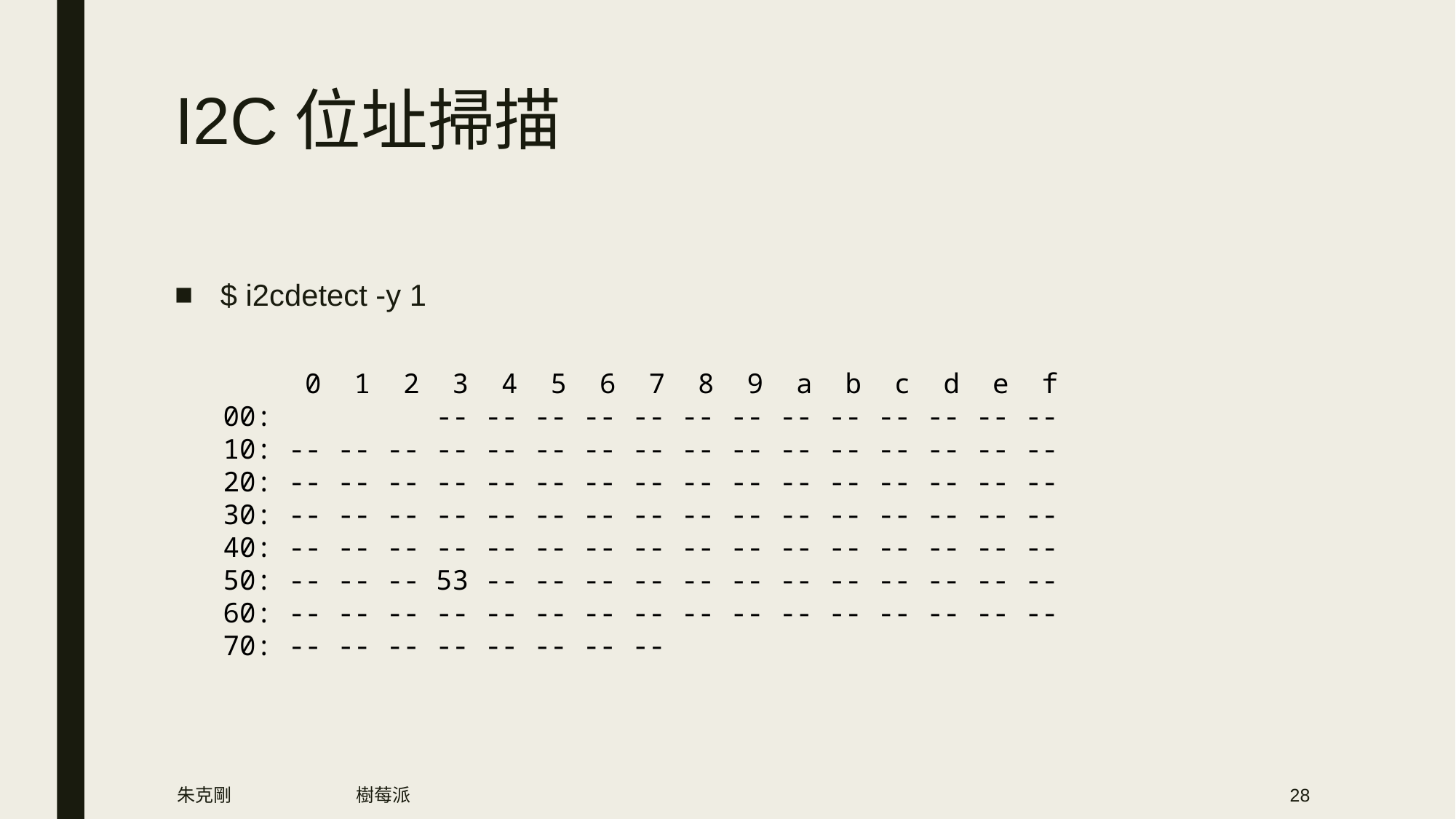

# I2C位址掃描
$ i2cdetect -y 1

     0  1  2  3  4  5  6  7  8  9  a  b  c  d  e  f
00:          -- -- -- -- -- -- -- -- -- -- -- -- --
10: -- -- -- -- -- -- -- -- -- -- -- -- -- -- -- --
20: -- -- -- -- -- -- -- -- -- -- -- -- -- -- -- --
30: -- -- -- -- -- -- -- -- -- -- -- -- -- -- -- --
40: -- -- -- -- -- -- -- -- -- -- -- -- -- -- -- --
50: -- -- -- 53 -- -- -- -- -- -- -- -- -- -- -- --
60: -- -- -- -- -- -- -- -- -- -- -- -- -- -- -- --
70: -- -- -- -- -- -- -- --
朱克剛
樹莓派
28